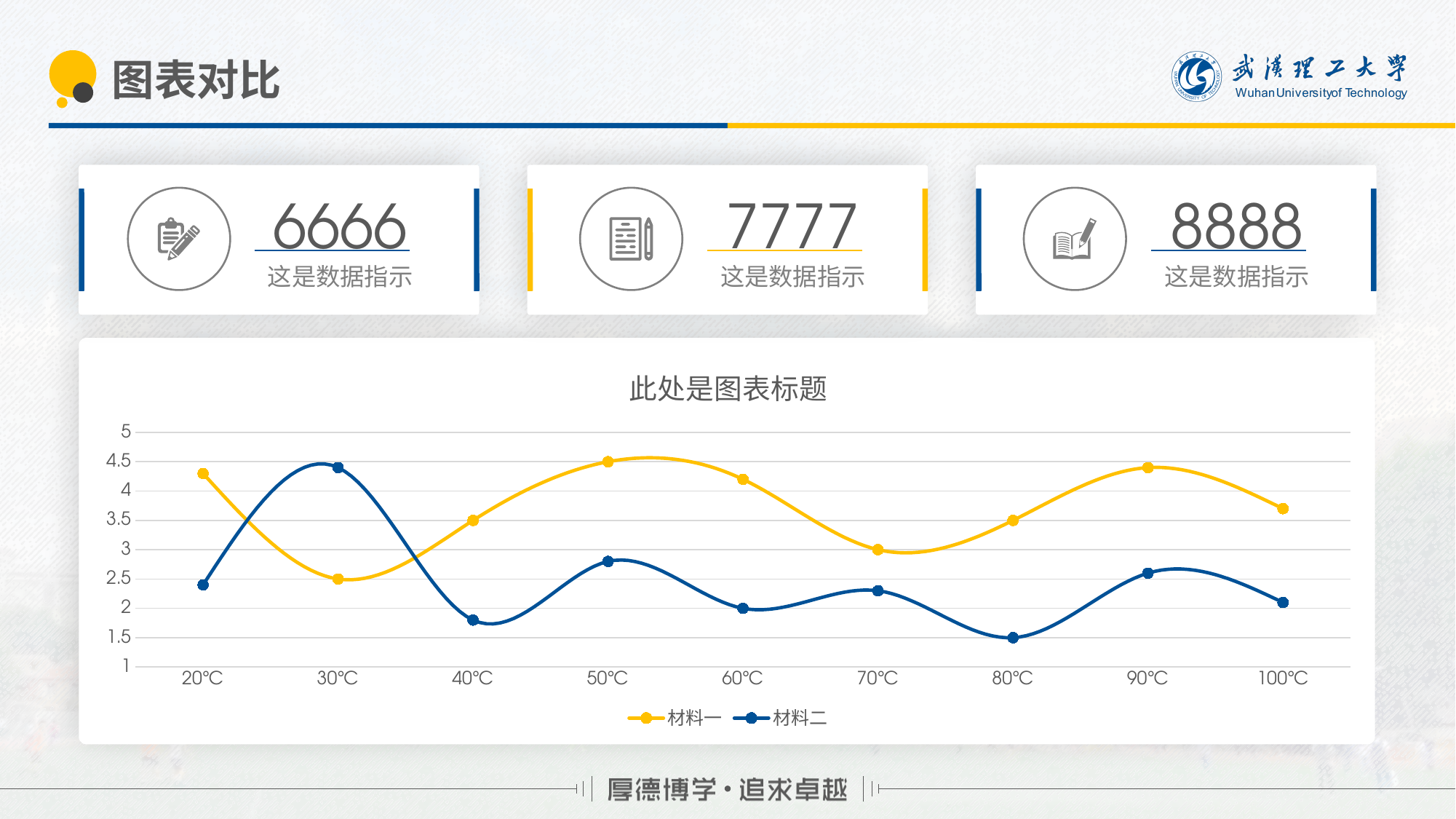

# 图表对比

6666
7777
8888

这是数据指示
这是数据指示
这是数据指示

### Chart: 此处是图表标题

| Category | 材料一 | 材料二 |
|---|---|---|
| 20℃ | 4.3 | 2.4 |
| 30℃ | 2.5 | 4.4 |
| 40℃ | 3.5 | 1.8 |
| 50℃ | 4.5 | 2.8 |
| 60℃ | 4.2 | 2.0 |
| 70℃ | 3.0 | 2.3 |
| 80℃ | 3.5 | 1.5 |
| 90℃ | 4.4 | 2.6 |
| 100℃ | 3.7 | 2.1 |